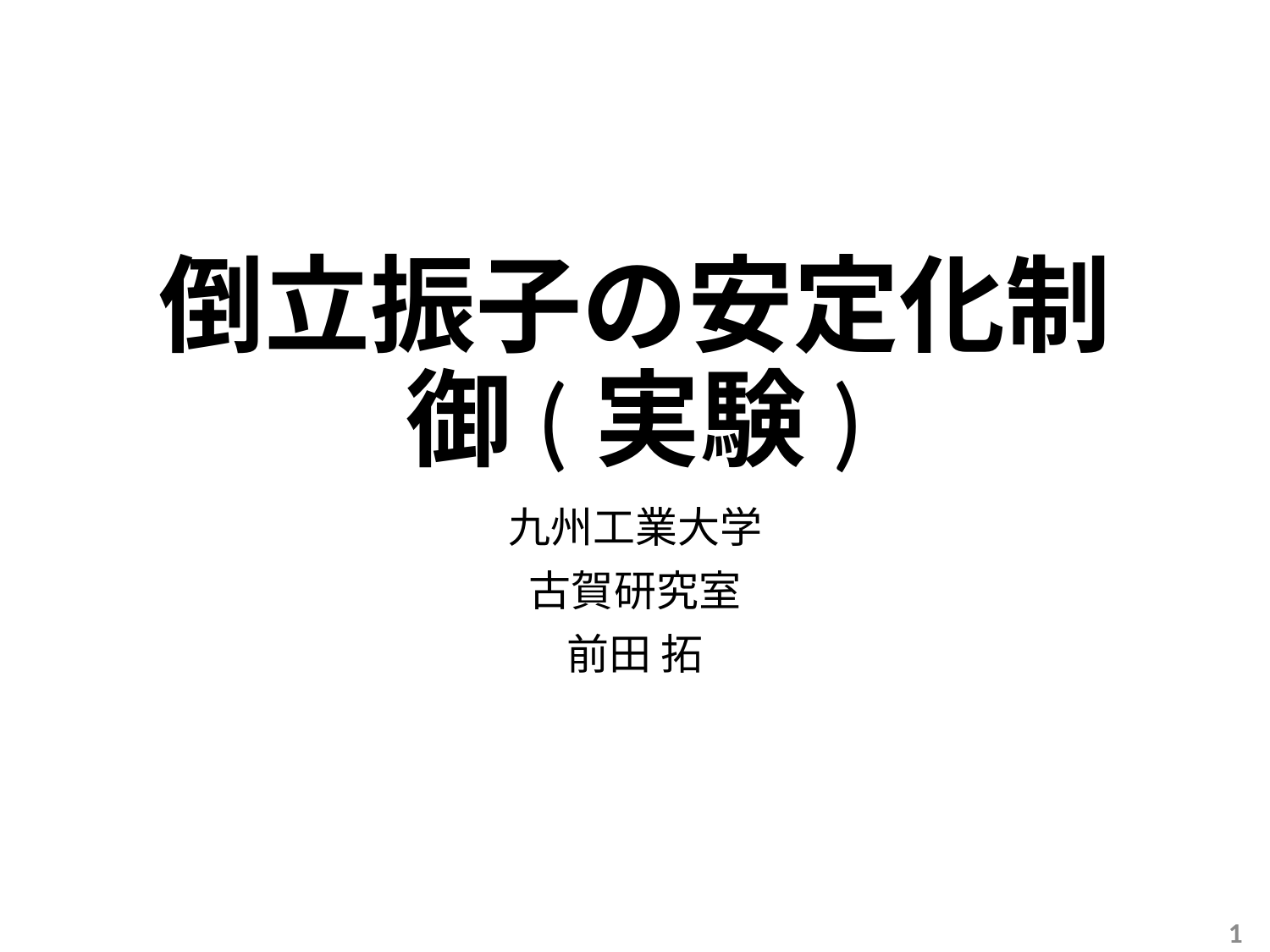

# 倒立振子の安定化制御(実験)
九州工業大学
古賀研究室
前田 拓
1